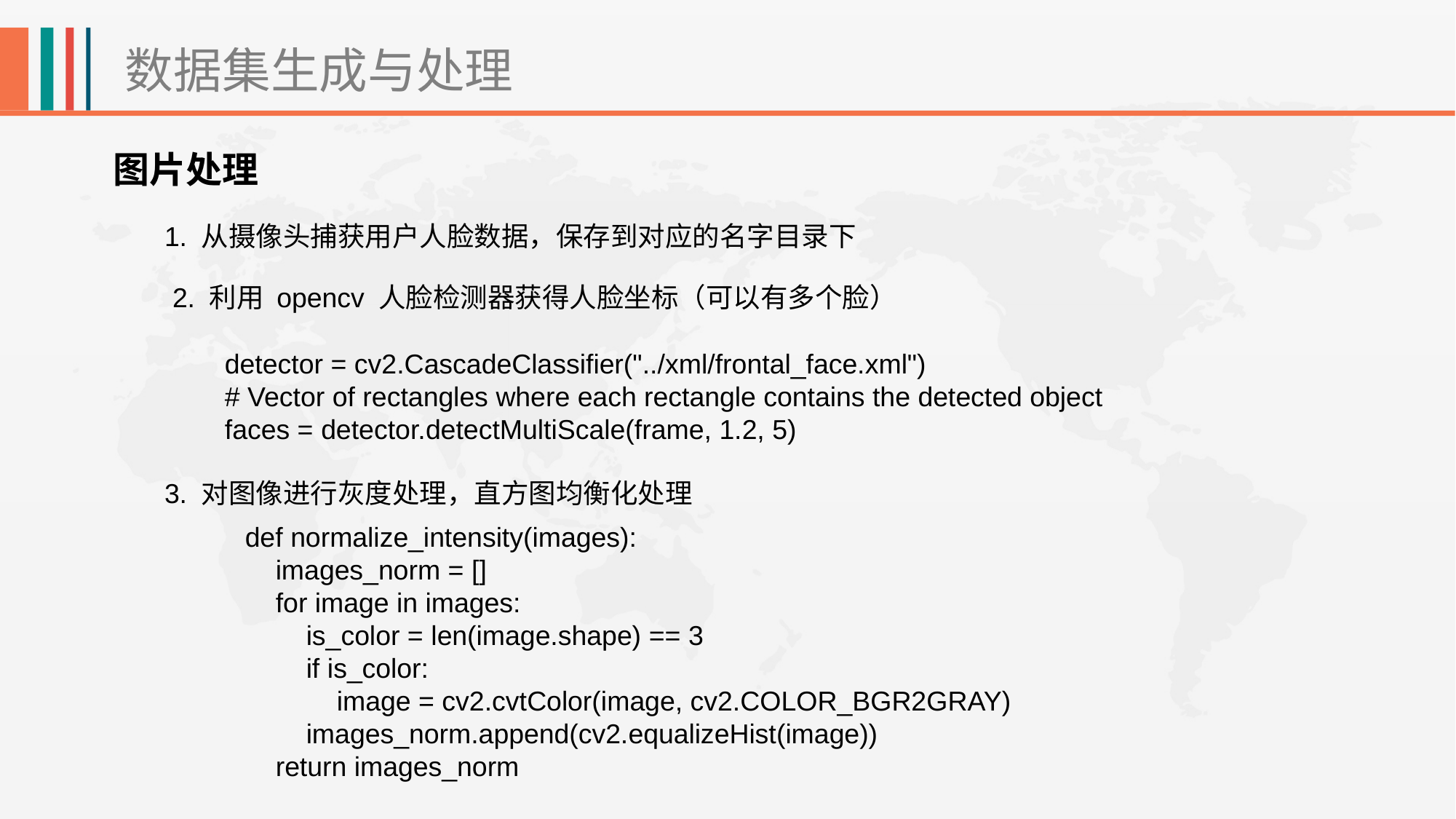

数据集生成与处理

图片处理
1. 从摄像头捕获用户人脸数据，保存到对应的名字目录下
2. 利用 opencv 人脸检测器获得人脸坐标（可以有多个脸）
detector = cv2.CascadeClassifier("../xml/frontal_face.xml")
# Vector of rectangles where each rectangle contains the detected object
faces = detector.detectMultiScale(frame, 1.2, 5)
3. 对图像进行灰度处理，直方图均衡化处理
def normalize_intensity(images):
    images_norm = []
    for image in images:
        is_color = len(image.shape) == 3
        if is_color:
            image = cv2.cvtColor(image, cv2.COLOR_BGR2GRAY)
        images_norm.append(cv2.equalizeHist(image))
    return images_norm